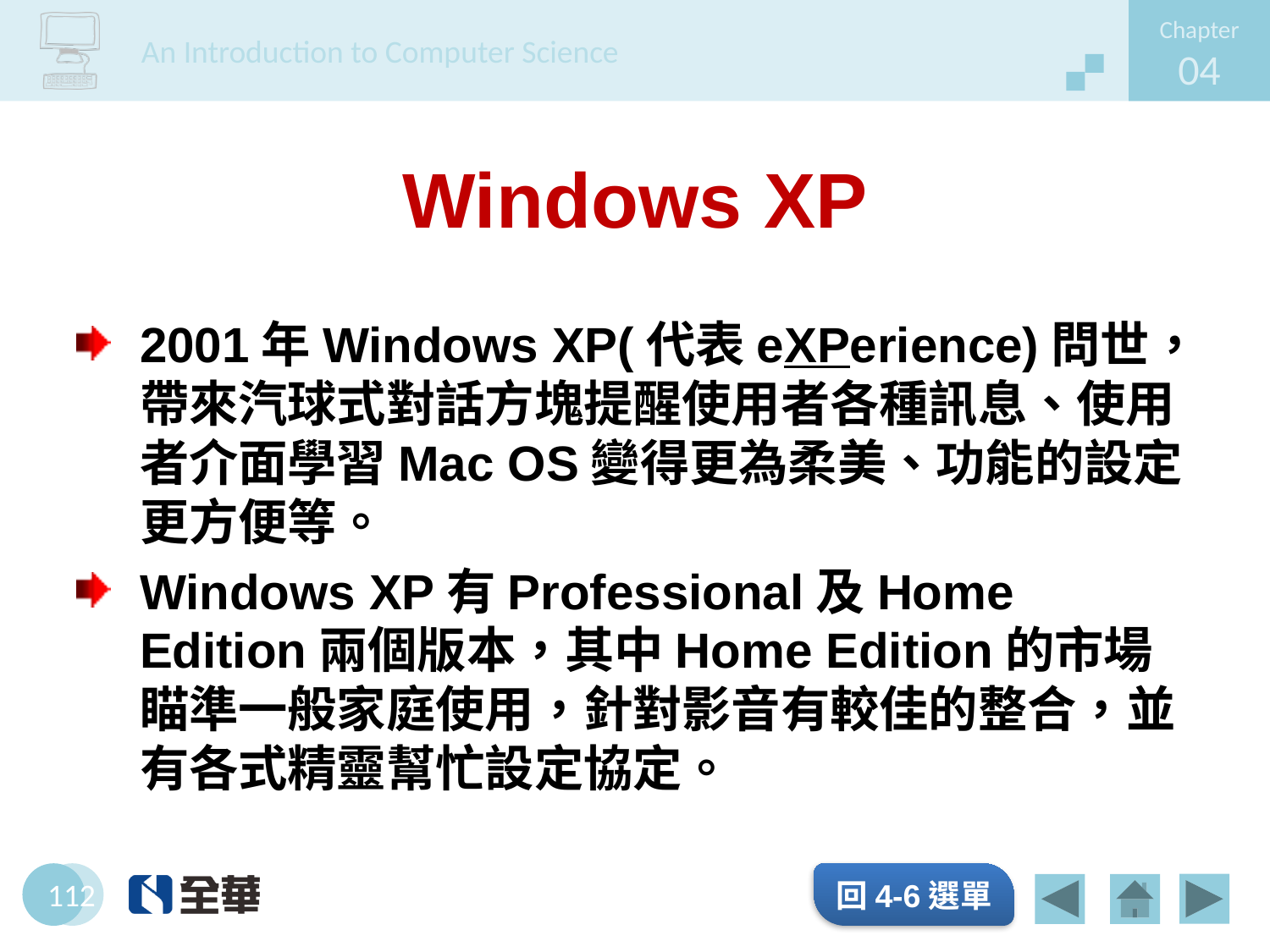

# Windows XP
2001年Windows XP(代表eXPerience)問世，帶來汽球式對話方塊提醒使用者各種訊息、使用者介面學習Mac OS變得更為柔美、功能的設定更方便等。
Windows XP有Professional及Home Edition兩個版本，其中Home Edition的市場瞄準一般家庭使用，針對影音有較佳的整合，並有各式精靈幫忙設定協定。
回4-6選單